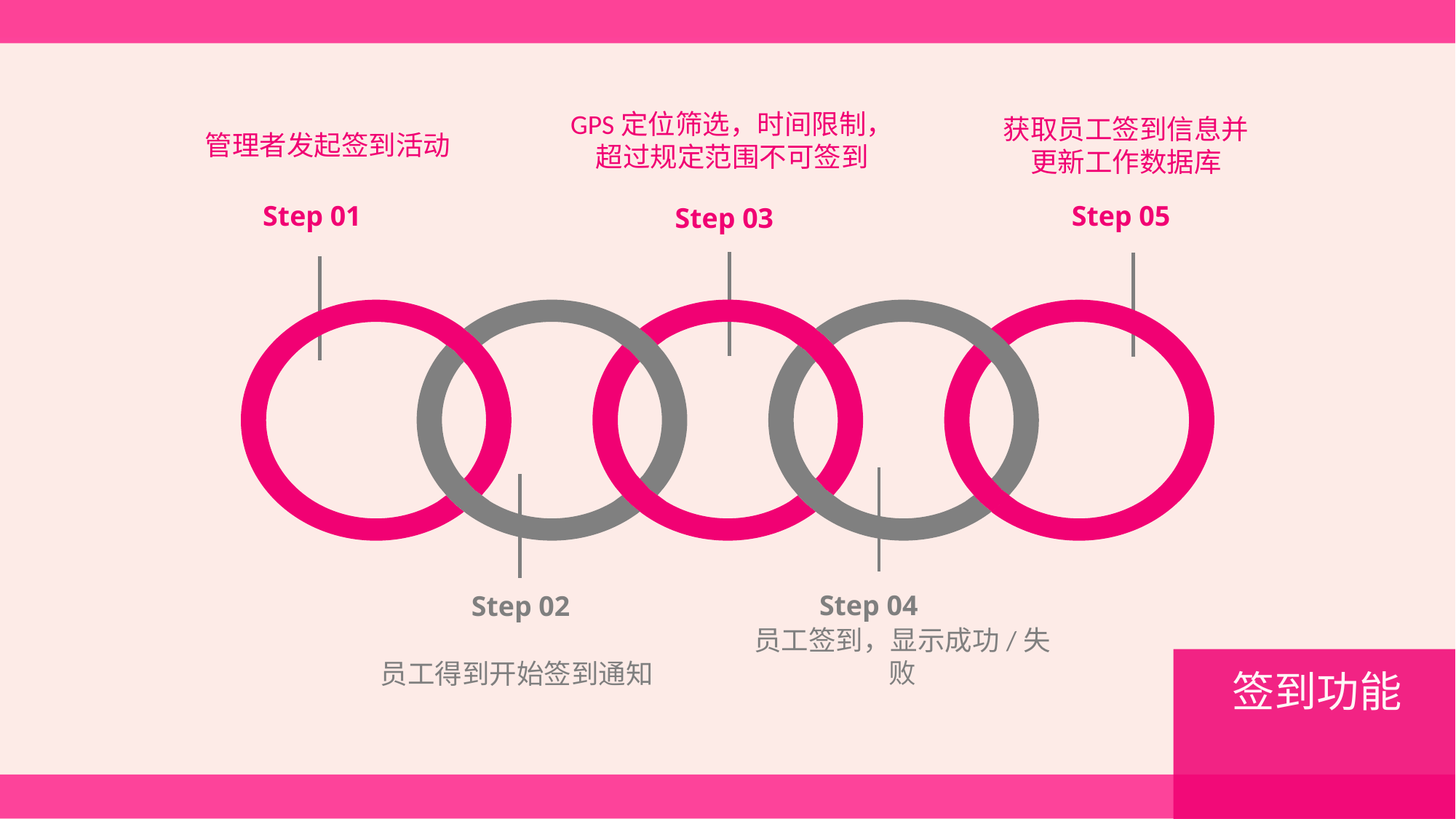

GPS定位筛选，时间限制，超过规定范围不可签到
管理者发起签到活动
获取员工签到信息并
更新工作数据库
Step 01
Step 05
Step 03

Step 04
Step 02
员工签到，显示成功/失败

员工得到开始签到通知

签到功能